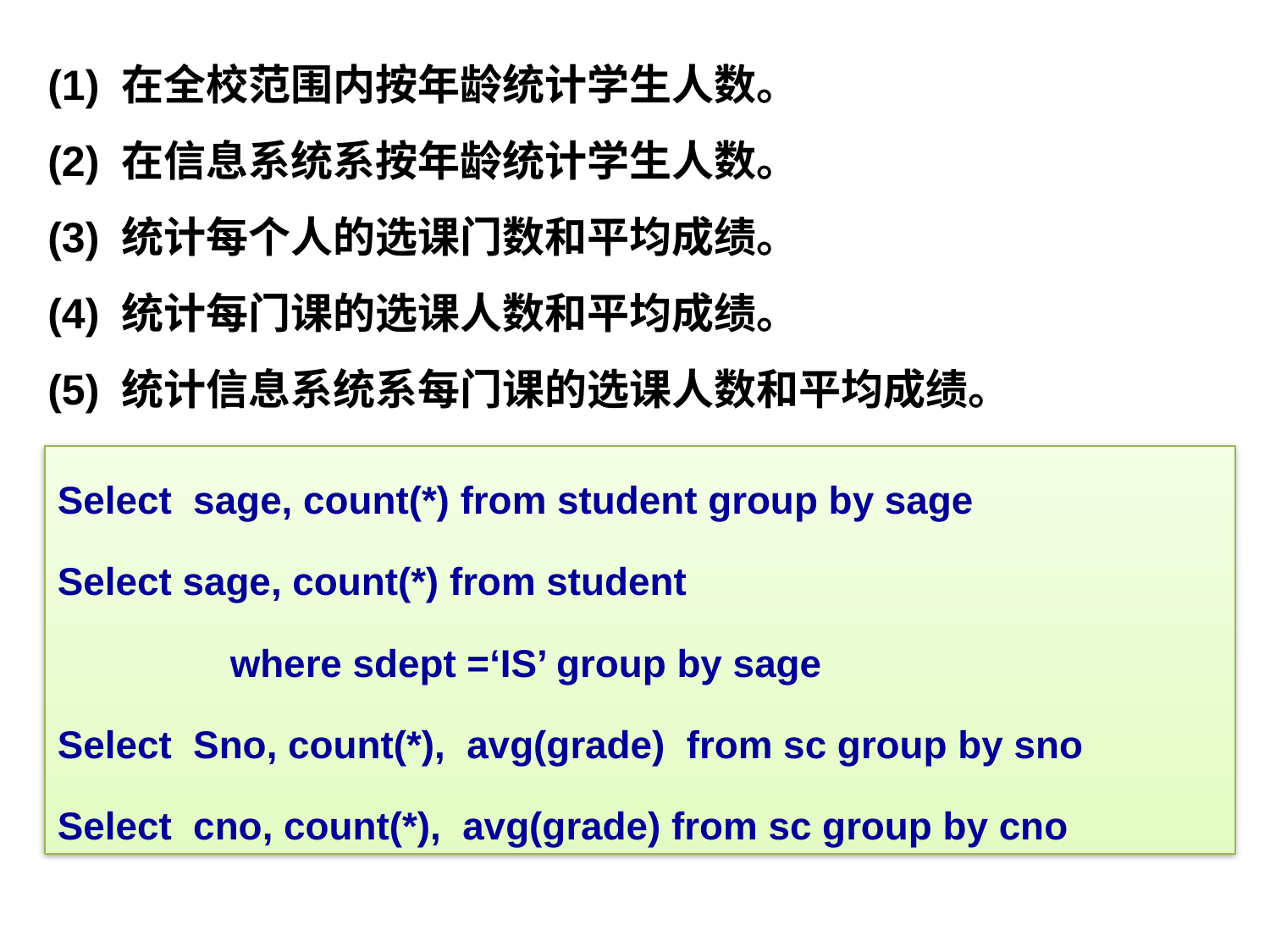

(1) 在全校范围内按年龄统计学生人数。
(2) 在信息系统系按年龄统计学生人数。
(3) 统计每个人的选课门数和平均成绩。
(4) 统计每门课的选课人数和平均成绩。
(5) 统计信息系统系每门课的选课人数和平均成绩。

Select  sage, count(*) from student group by sage
Select sage, count(*) from student
                where sdept =‘IS’ group by sage
Select  Sno, count(*),  avg(grade)  from sc group by sno
Select  cno, count(*),  avg(grade) from sc group by cno